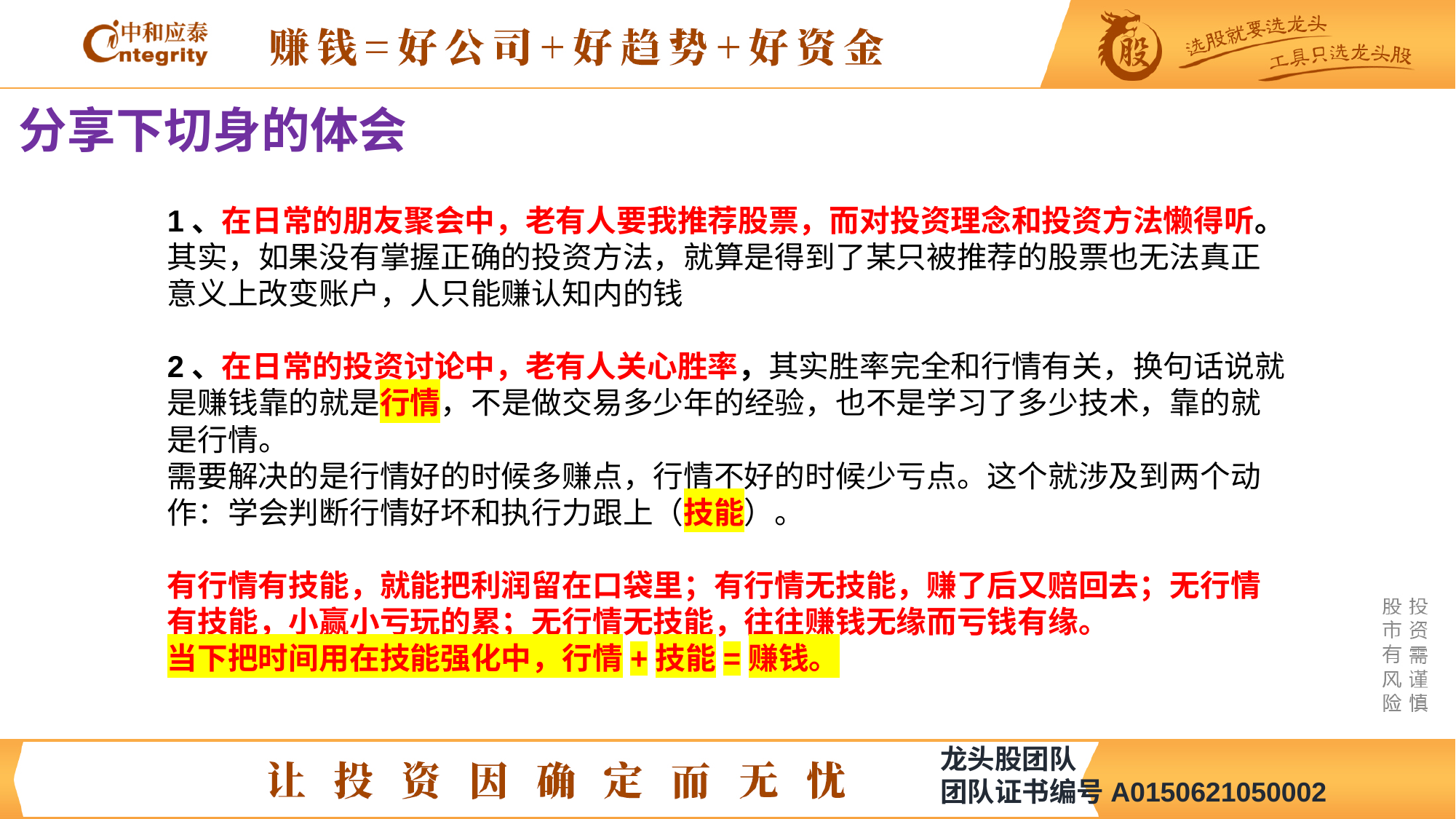

分享下切身的体会
1、在日常的朋友聚会中，老有人要我推荐股票，而对投资理念和投资方法懒得听。
其实，如果没有掌握正确的投资方法，就算是得到了某只被推荐的股票也无法真正意义上改变账户，人只能赚认知内的钱

2、在日常的投资讨论中，老有人关心胜率，其实胜率完全和行情有关，换句话说就是赚钱靠的就是行情，不是做交易多少年的经验，也不是学习了多少技术，靠的就是行情。
需要解决的是行情好的时候多赚点，行情不好的时候少亏点。这个就涉及到两个动作：学会判断行情好坏和执行力跟上（技能）。
有行情有技能，就能把利润留在口袋里；有行情无技能，赚了后又赔回去；无行情有技能，小赢小亏玩的累；无行情无技能，往往赚钱无缘而亏钱有缘。
当下把时间用在技能强化中，行情+技能=赚钱。
龙头股团队
团队证书编号A0150621050002